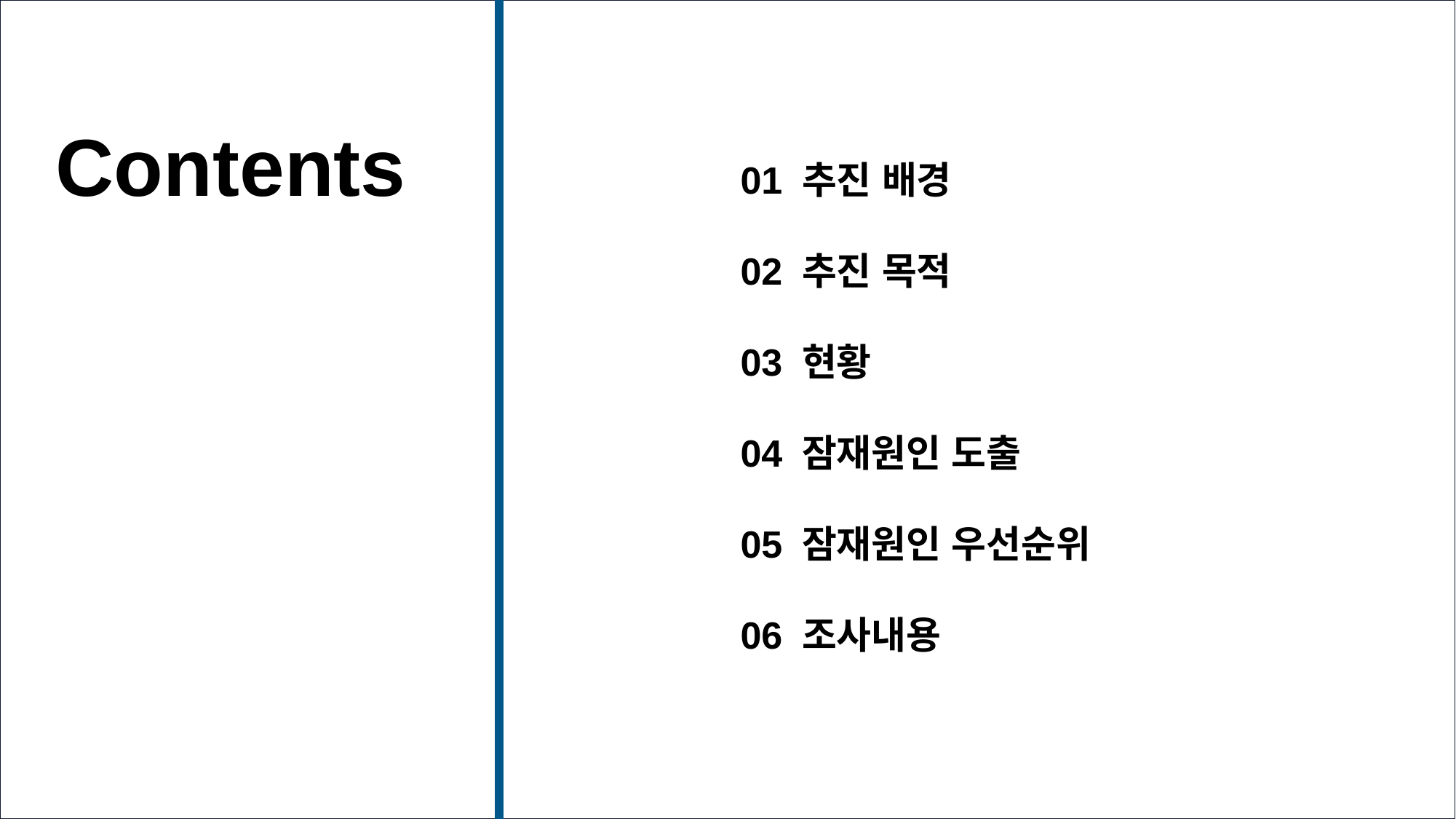

Contents
01 추진 배경
02 추진 목적
03 현황
04 잠재원인 도출
05 잠재원인 우선순위
06 조사내용